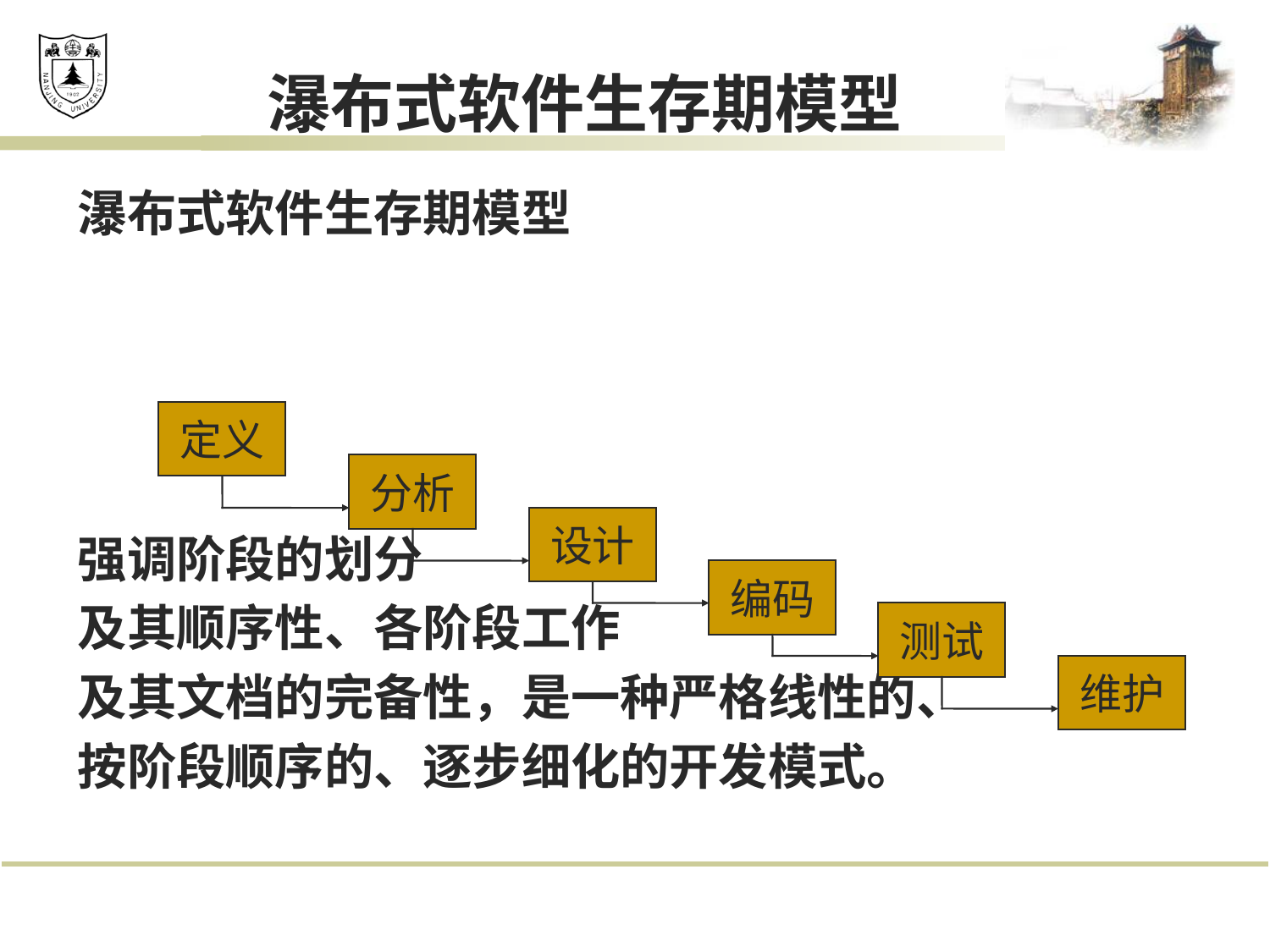

# 瀑布式软件生存期模型
瀑布式软件生存期模型

强调阶段的划分
及其顺序性、各阶段工作
及其文档的完备性，是一种严格线性的、
按阶段顺序的、逐步细化的开发模式。
定义
分析

设计

编码

测试

维护